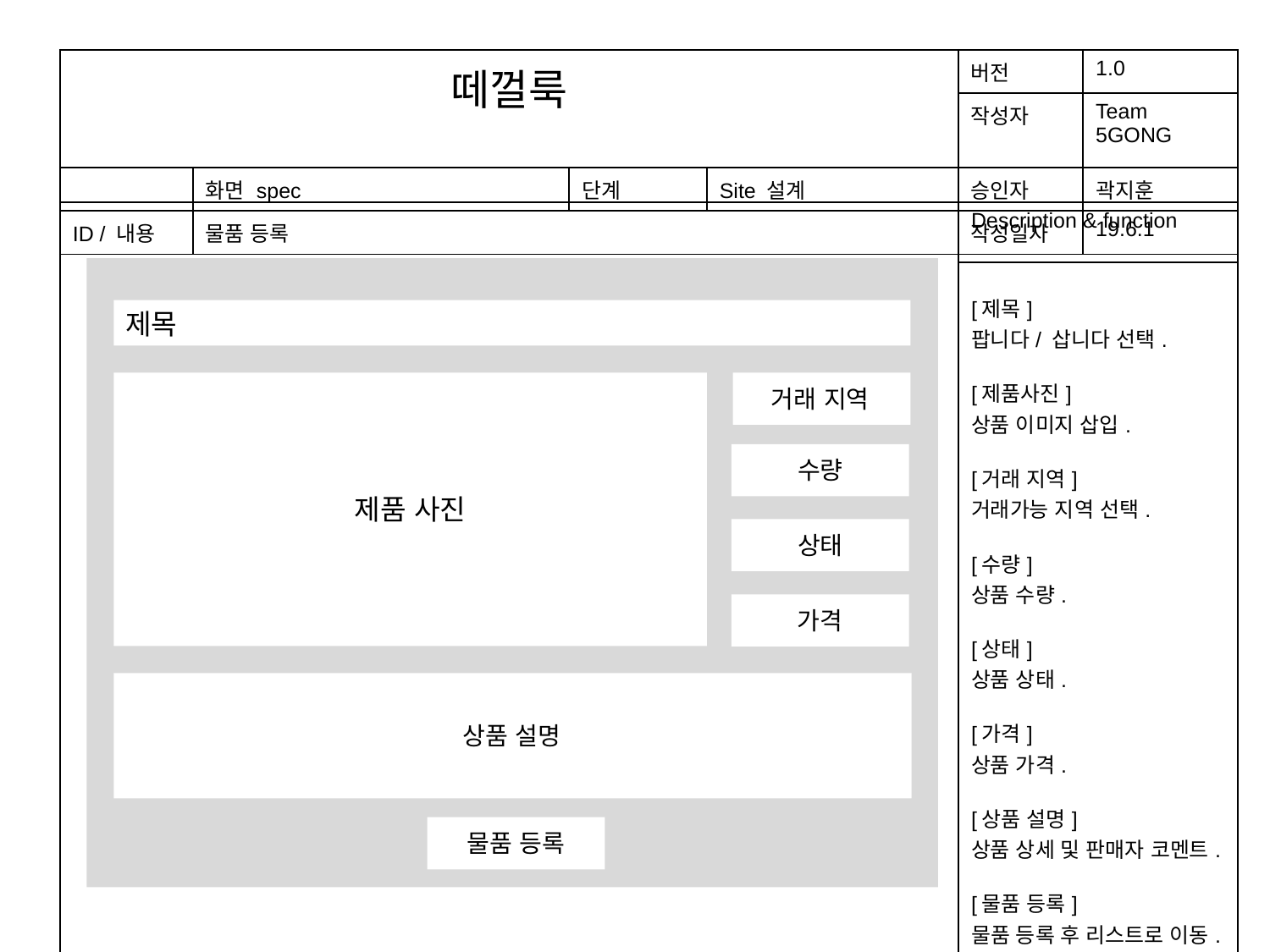

| 떼껄룩 |  |  |  | 버전 | 1.0 |
| --- | --- | --- | --- | --- | --- |
|  |  |  |  | 작성자 | Team 5GONG |
|  | 화면 spec | 단계 | Site 설계 | 승인자 | 곽지훈 |
| ID / 내용 | 물품 등록 |  |  | 작성일자 | 19.6.1 |
|  | Description & function |
| --- | --- |
|  | [제목] 팝니다/ 삽니다 선택. [제품사진] 상품 이미지 삽입. [거래 지역] 거래가능 지역 선택. [수량] 상품 수량. [상태] 상품 상태. [가격] 상품 가격. [상품 설명] 상품 상세 및 판매자 코멘트. [물품 등록] 물품 등록 후 리스트로 이동. |

제목

거래 지역

수량
제품 사진

상태

가격

상품 설명

물품 등록